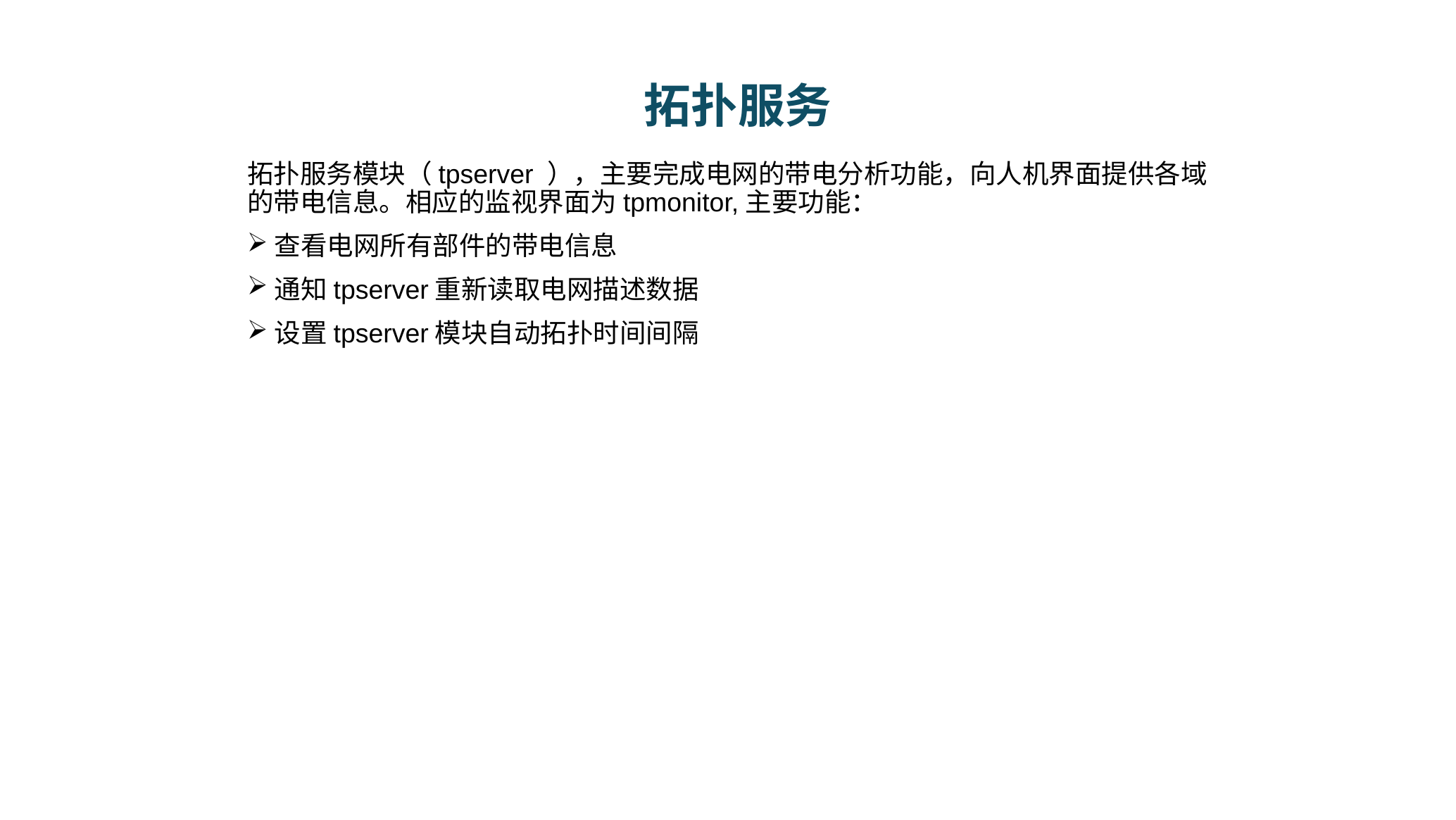

# 拓扑服务
拓扑服务模块（tpserver ），主要完成电网的带电分析功能，向人机界面提供各域的带电信息。相应的监视界面为tpmonitor,主要功能：
查看电网所有部件的带电信息
通知tpserver重新读取电网描述数据
设置tpserver模块自动拓扑时间间隔